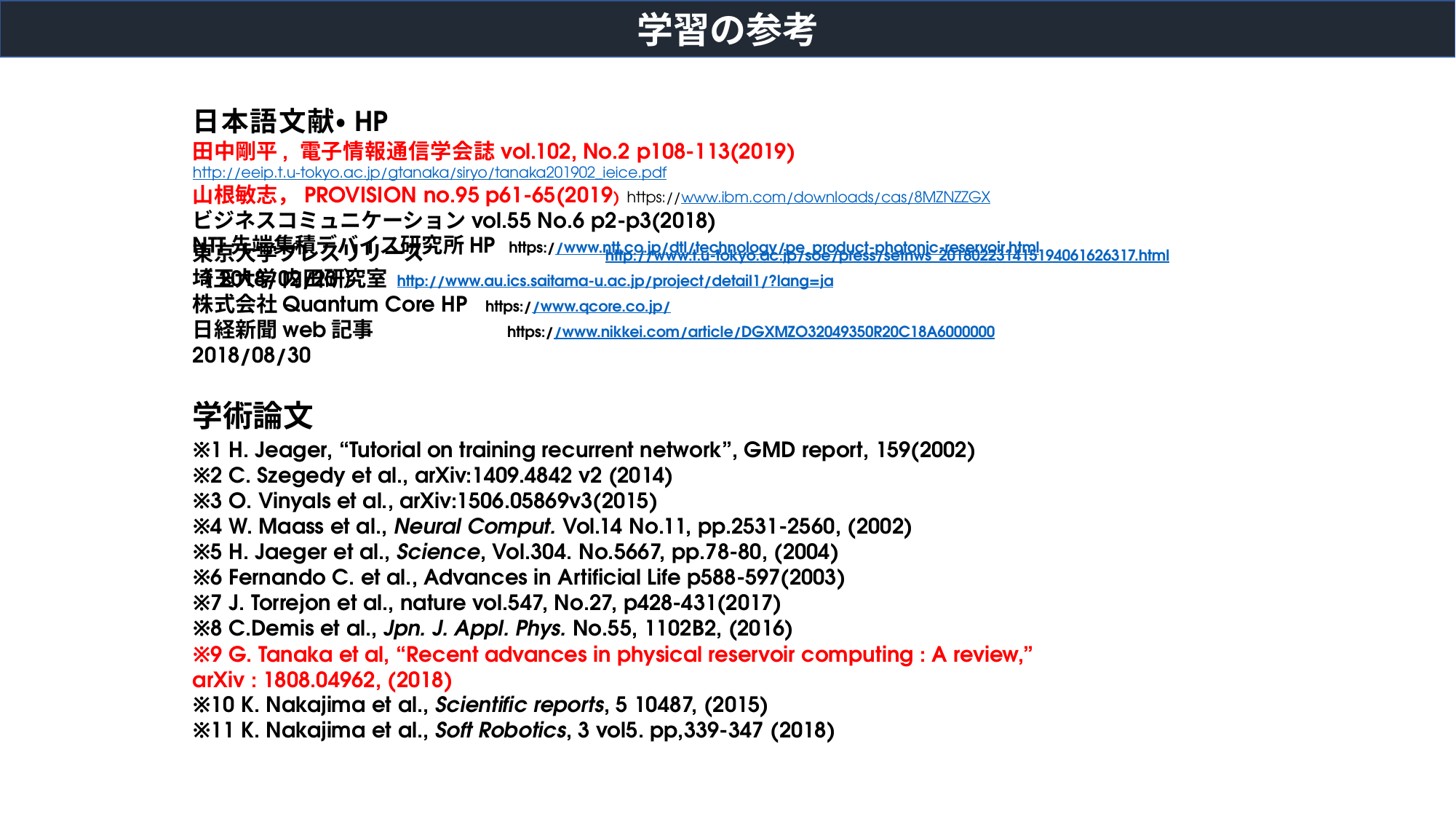

学習の参考
日本語文献・HP
田中剛平, 電子情報通信学会誌vol.102, No.2 p108-113(2019) http://eeip.t.u-tokyo.ac.jp/gtanaka/siryo/tanaka201902_ieice.pdf
山根敏志，PROVISION no.95 p61-65(2019) https://www.ibm.com/downloads/cas/8MZNZZGX
ビジネスコミュニケーションvol.55 No.6 p2-p3(2018)
NTT先端集積デバイス研究所HP	https://www.ntt.co.jp/dtl/technology/pe_product-photonic-reservoir.html
東京大学プレスリリース（2018/02/23）
http://www.t.u-tokyo.ac.jp/soe/press/setnws_201802231415194061626317.html
埼玉大学 内田研究室 http://www.au.ics.saitama-u.ac.jp/project/detail1/?lang=ja
株式会社Quantum Core HP	https://www.qcore.co.jp/
日経新聞web記事 2018/08/30
https://www.nikkei.com/article/DGXMZO32049350R20C18A6000000
学術論文
※1 H. Jeager, “Tutorial on training recurrent network”, GMD report, 159(2002)
※2 C. Szegedy et al., arXiv:1409.4842 v2 (2014)
※3 O. Vinyals et al., arXiv:1506.05869v3(2015)
※4 W. Maass et al., Neural Comput. Vol.14 No.11, pp.2531-2560, (2002)
※5 H. Jaeger et al., Science, Vol.304. No.5667, pp.78-80, (2004)
※6 Fernando C. et al., Advances in Artificial Life p588-597(2003)
※7 J. Torrejon et al., nature vol.547, No.27, p428-431(2017)
※8 C.Demis et al., Jpn. J. Appl. Phys. No.55, 1102B2, (2016)
※9 G. Tanaka et al, “Recent advances in physical reservoir computing : A review,” arXiv : 1808.04962, (2018)
※10 K. Nakajima et al., Scientific reports, 5 10487, (2015)
※11 K. Nakajima et al., Soft Robotics, 3 vol5. pp,339-347 (2018)